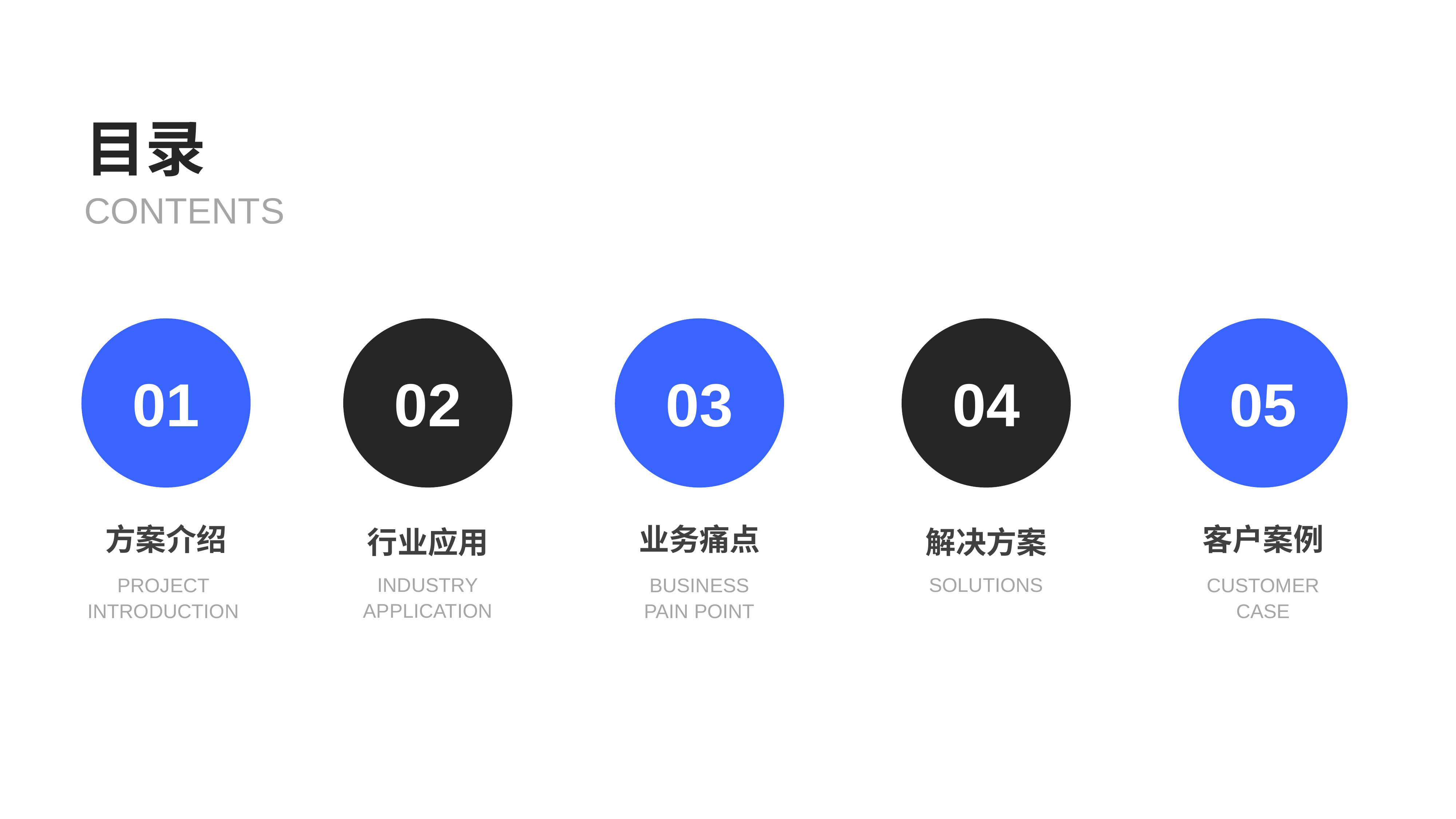

目录
CONTENTS

02
行业应用
INDUSTRY
APPLICATION

01
03
04
05
方案介绍
客户案例
业务痛点
解决方案
SOLUTIONS
PROJECT
INTRODUCTION
BUSINESS
PAIN POINT
CUSTOMER CASE